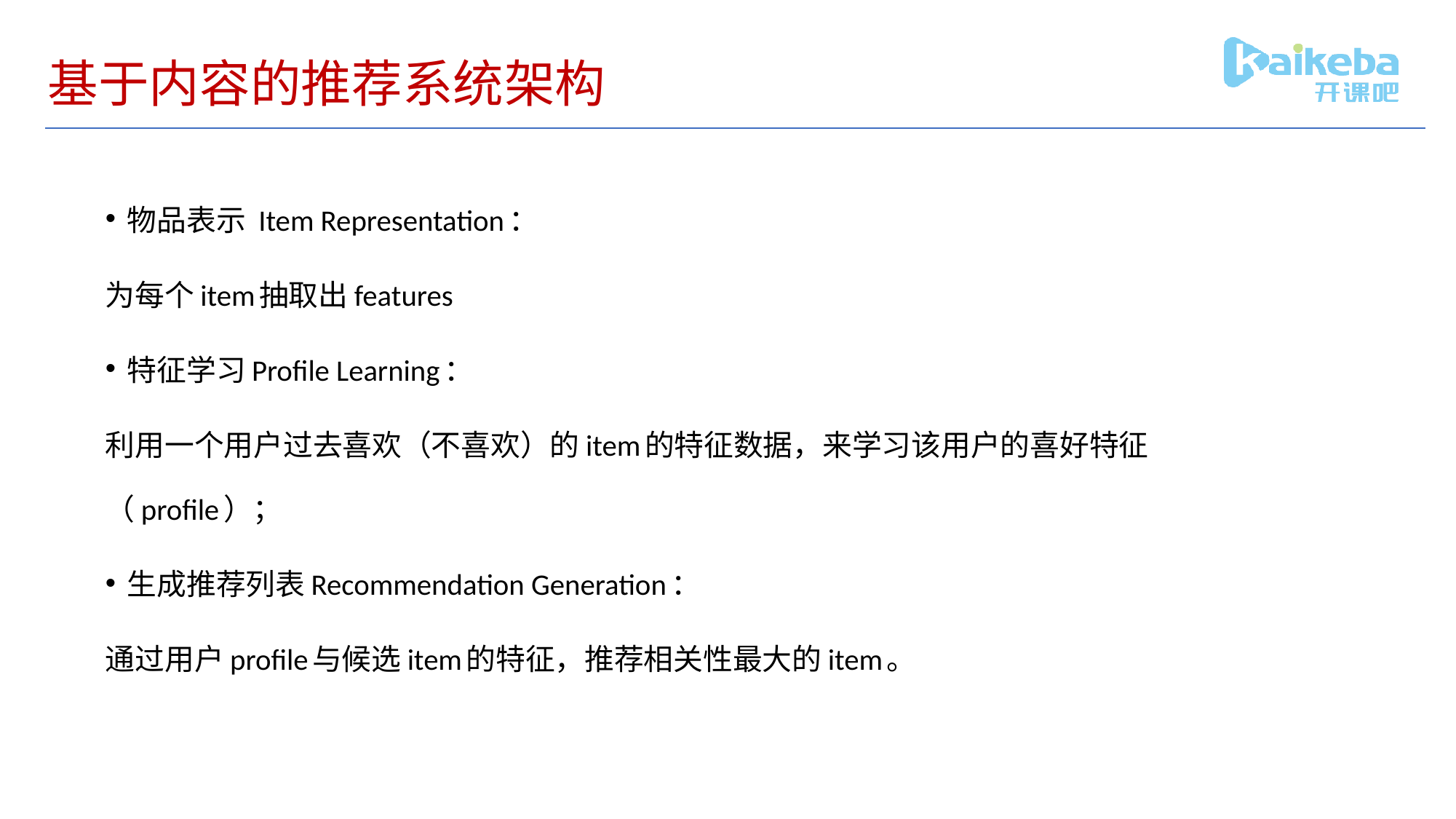

# 基于内容的推荐系统架构
物品表示 Item Representation：
为每个item抽取出features
特征学习Profile Learning：
利用一个用户过去喜欢（不喜欢）的item的特征数据，来学习该用户的喜好特征（profile）；
生成推荐列表Recommendation Generation：
通过用户profile与候选item的特征，推荐相关性最大的item。